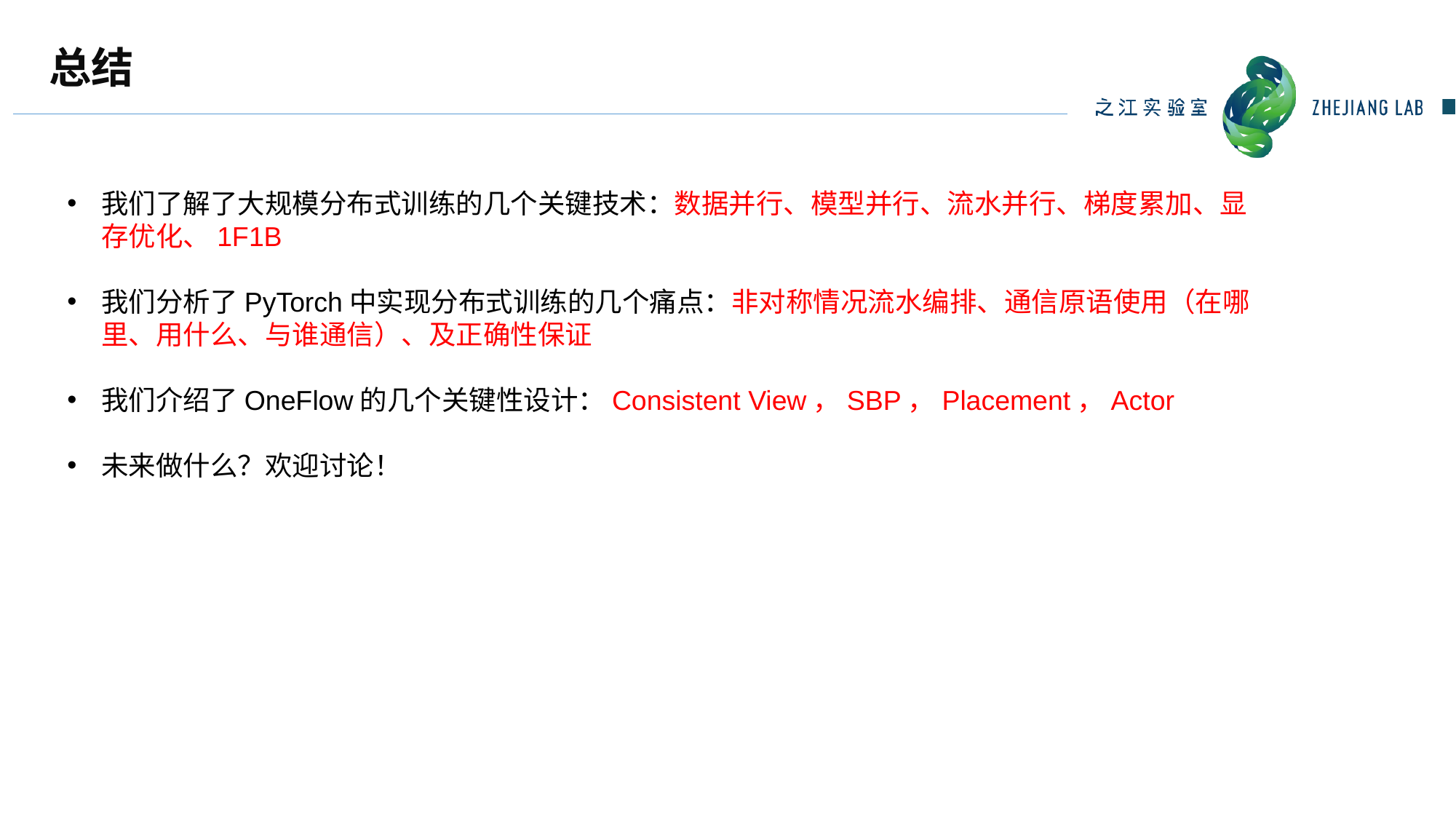

# 总结
我们了解了大规模分布式训练的几个关键技术：数据并行、模型并行、流水并行、梯度累加、显存优化、1F1B

我们分析了PyTorch中实现分布式训练的几个痛点：非对称情况流水编排、通信原语使用（在哪里、用什么、与谁通信）、及正确性保证

我们介绍了OneFlow的几个关键性设计：Consistent View，SBP，Placement，Actor

未来做什么？欢迎讨论！